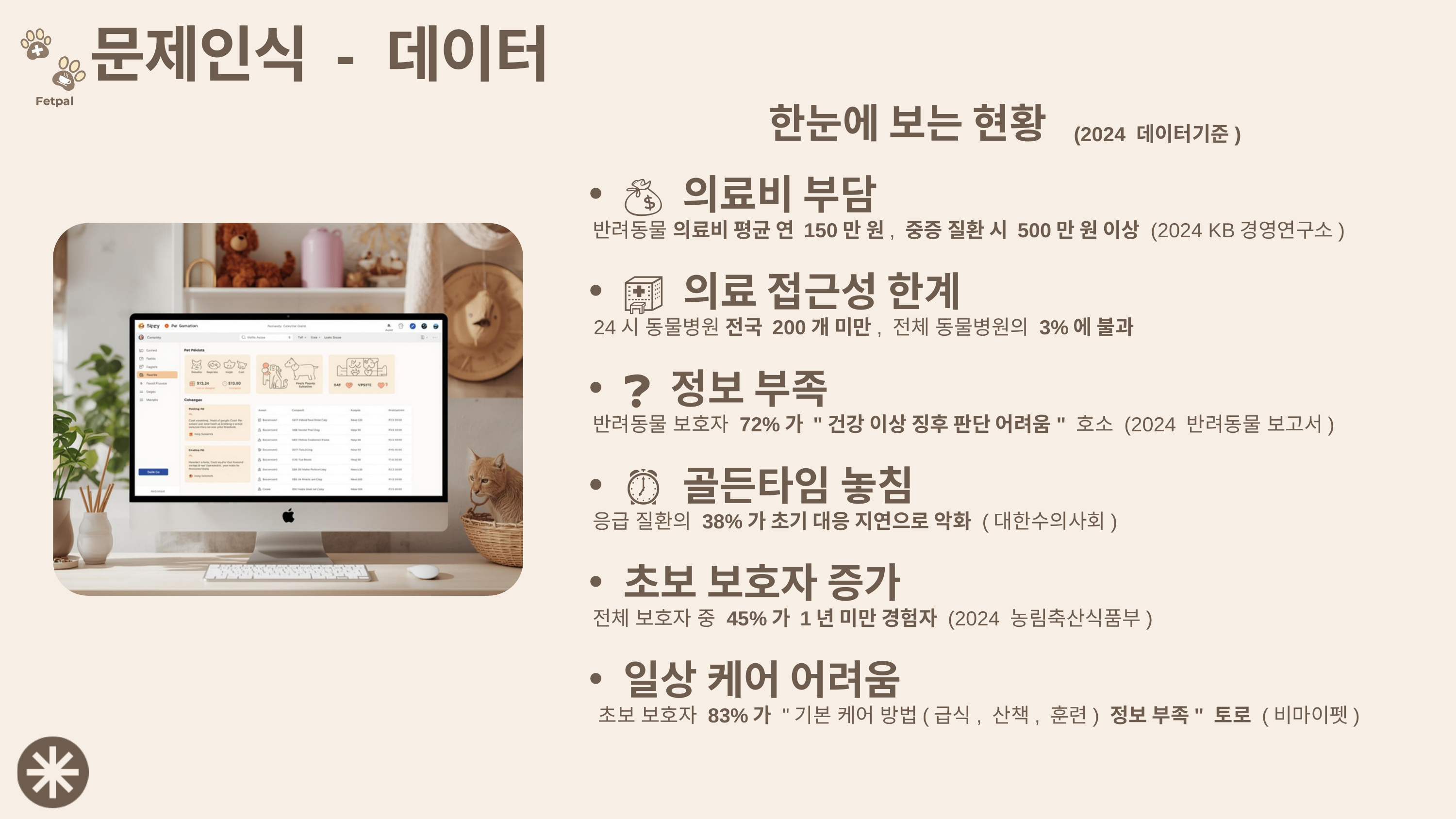

문제인식 - 데이터

한눈에 보는 현황
(2024 데이터기준)
💰 의료비 부담
      반려동물 의료비 평균 연 150만 원, 중증 질환 시 500만 원 이상 (2024 KB경영연구소)

🏥 의료 접근성 한계
       24시 동물병원 전국 200개 미만, 전체 동물병원의 3%에 불과

❓ 정보 부족
      반려동물 보호자 72%가 "건강 이상 징후 판단 어려움" 호소 (2024 반려동물 보고서)

⏰ 골든타임 놓침
      응급 질환의 38%가 초기 대응 지연으로 악화 (대한수의사회)

초보 보호자 증가
      전체 보호자 중 45%가 1년 미만 경험자 (2024 농림축산식품부)

일상 케어 어려움
       초보 보호자 83%가 "기본 케어 방법(급식, 산책, 훈련) 정보 부족" 토로 (비마이펫)